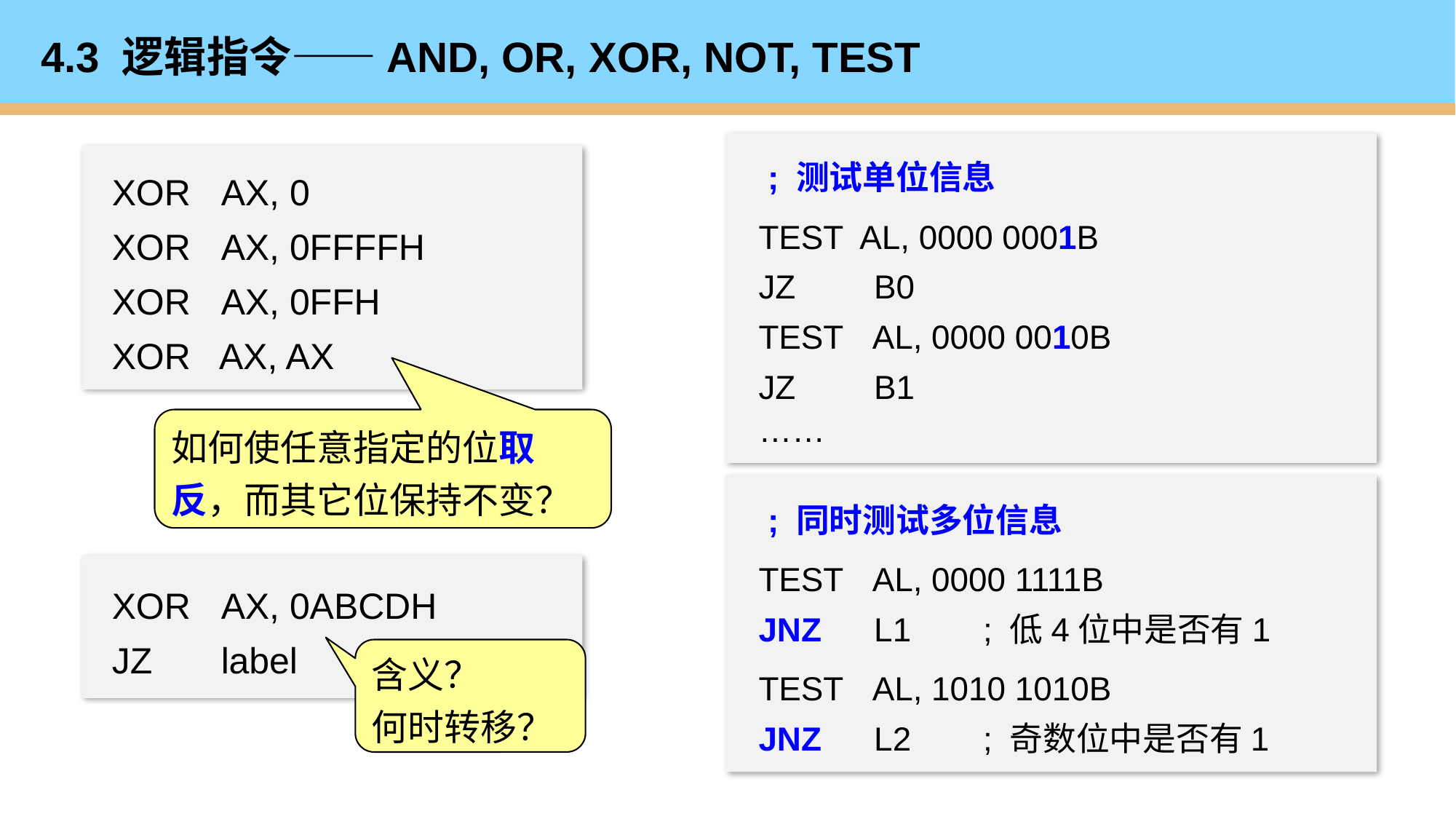

# 4.3 逻辑指令——AND, OR, XOR, NOT, TEST
 ; 测试单位信息
TEST  AL, 0000 0001B
JZ	 B0
TEST	 AL, 0000 0010B
JZ	 B1
……
XOR	AX, 0
XOR	AX, 0FFFFH
XOR	AX, 0FFH
XOR   AX, AX
如何使任意指定的位取反，而其它位保持不变？
 ; 同时测试多位信息
TEST	 AL, 0000 1111B
JNZ 	 L1	 ; 低4位中是否有1
TEST	 AL, 1010 1010B
JNZ	 L2	 ; 奇数位中是否有1
XOR	AX, 0ABCDH
JZ	label
含义？
何时转移？
92